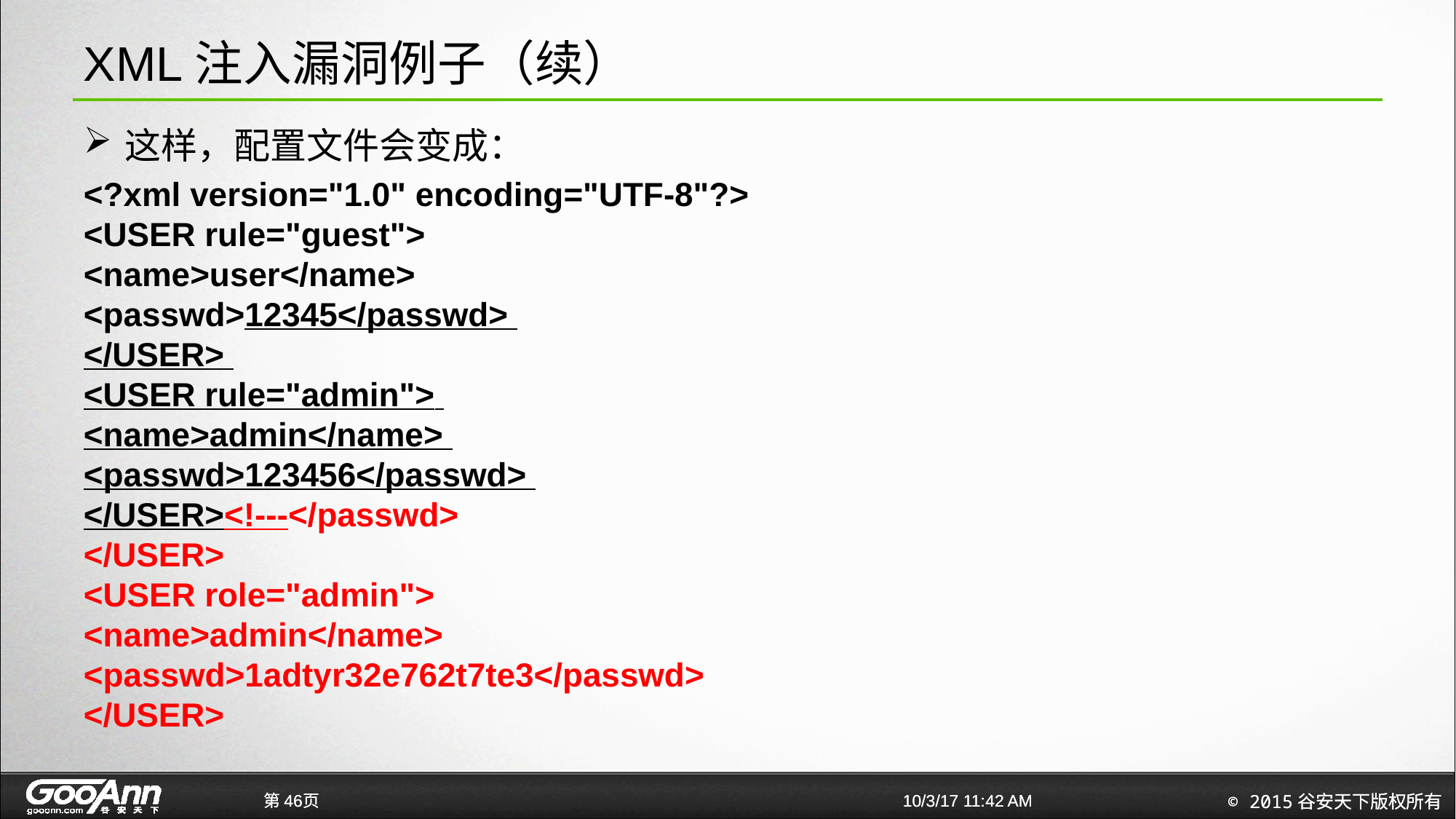

# XML注入漏洞例子（续）
这样，配置文件会变成：
<?xml version="1.0" encoding="UTF-8"?>
<USER rule="guest">
<name>user</name>
<passwd>12345</passwd>
</USER>
<USER rule="admin">
<name>admin</name>
<passwd>123456</passwd>
</USER><!---</passwd>
</USER>
<USER role="admin">
<name>admin</name>
<passwd>1adtyr32e762t7te3</passwd>
</USER>